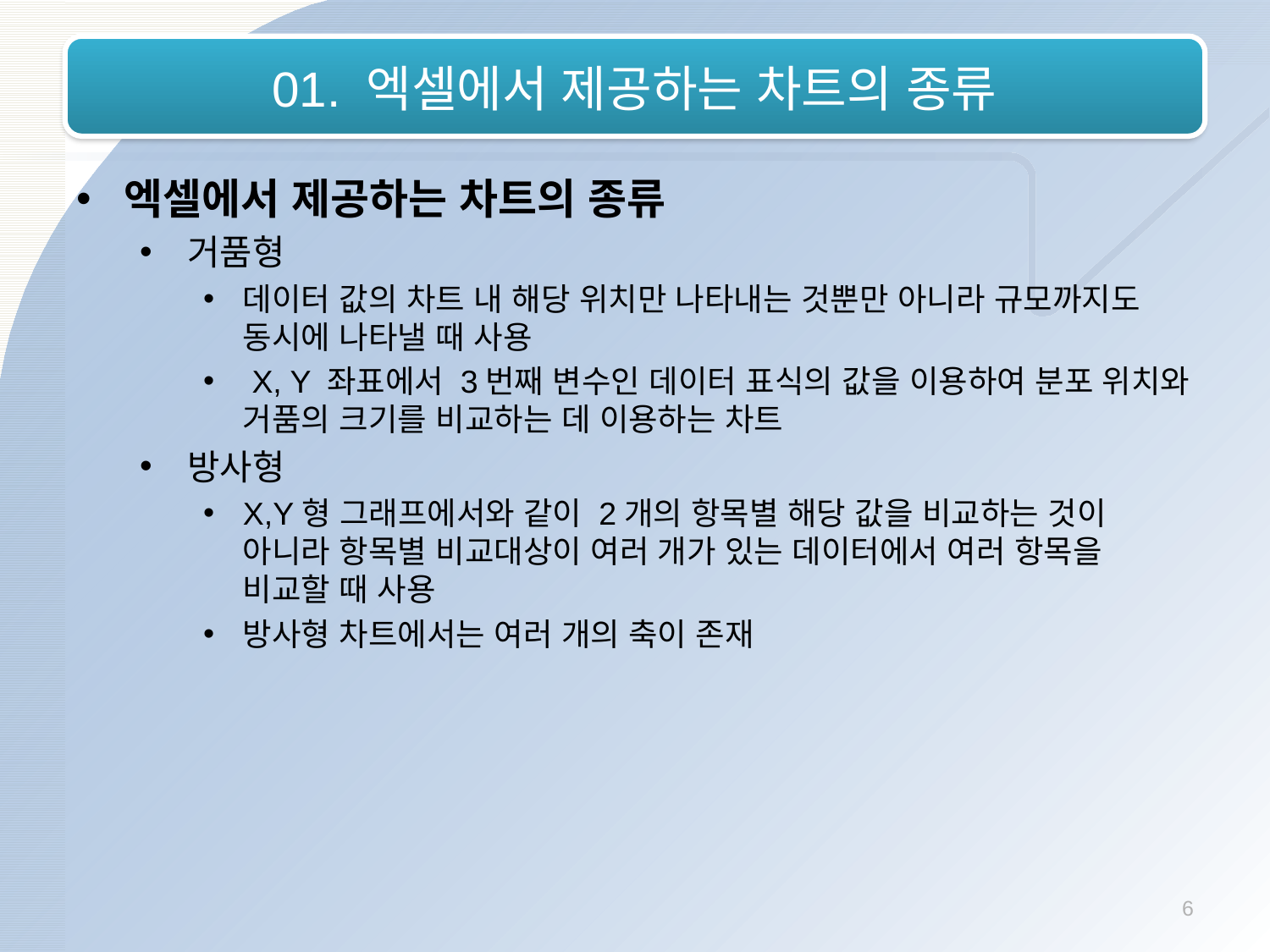

# 01. 엑셀에서 제공하는 차트의 종류
엑셀에서 제공하는 차트의 종류
거품형
데이터 값의 차트 내 해당 위치만 나타내는 것뿐만 아니라 규모까지도 동시에 나타낼 때 사용
 X, Y 좌표에서 3번째 변수인 데이터 표식의 값을 이용하여 분포 위치와 거품의 크기를 비교하는 데 이용하는 차트
방사형
X,Y형 그래프에서와 같이 2개의 항목별 해당 값을 비교하는 것이 아니라 항목별 비교대상이 여러 개가 있는 데이터에서 여러 항목을 비교할 때 사용
방사형 차트에서는 여러 개의 축이 존재
6